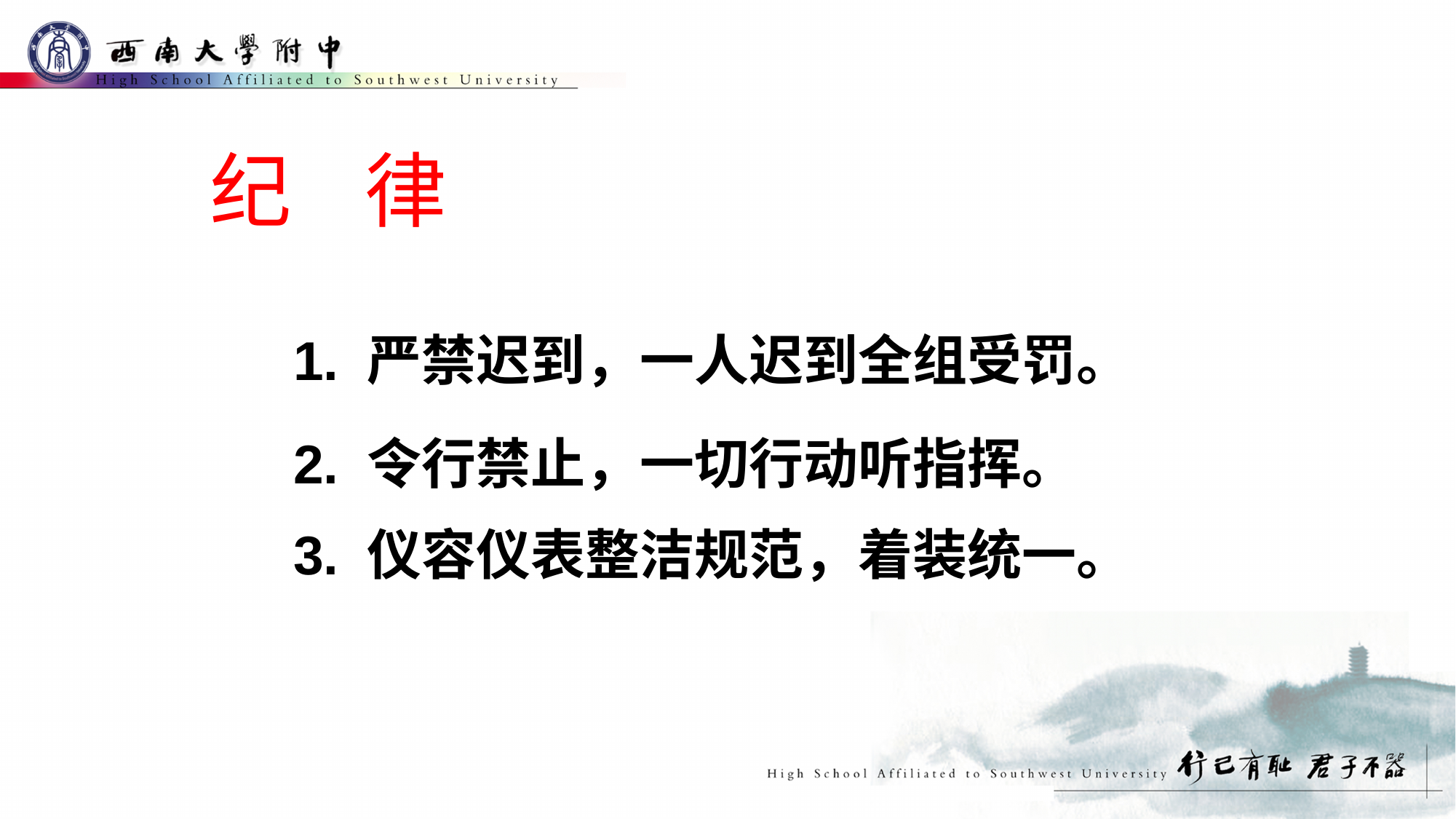

# 纪    律
1. 严禁迟到，一人迟到全组受罚。

2. 令行禁止，一切行动听指挥。

3. 仪容仪表整洁规范，着装统一。